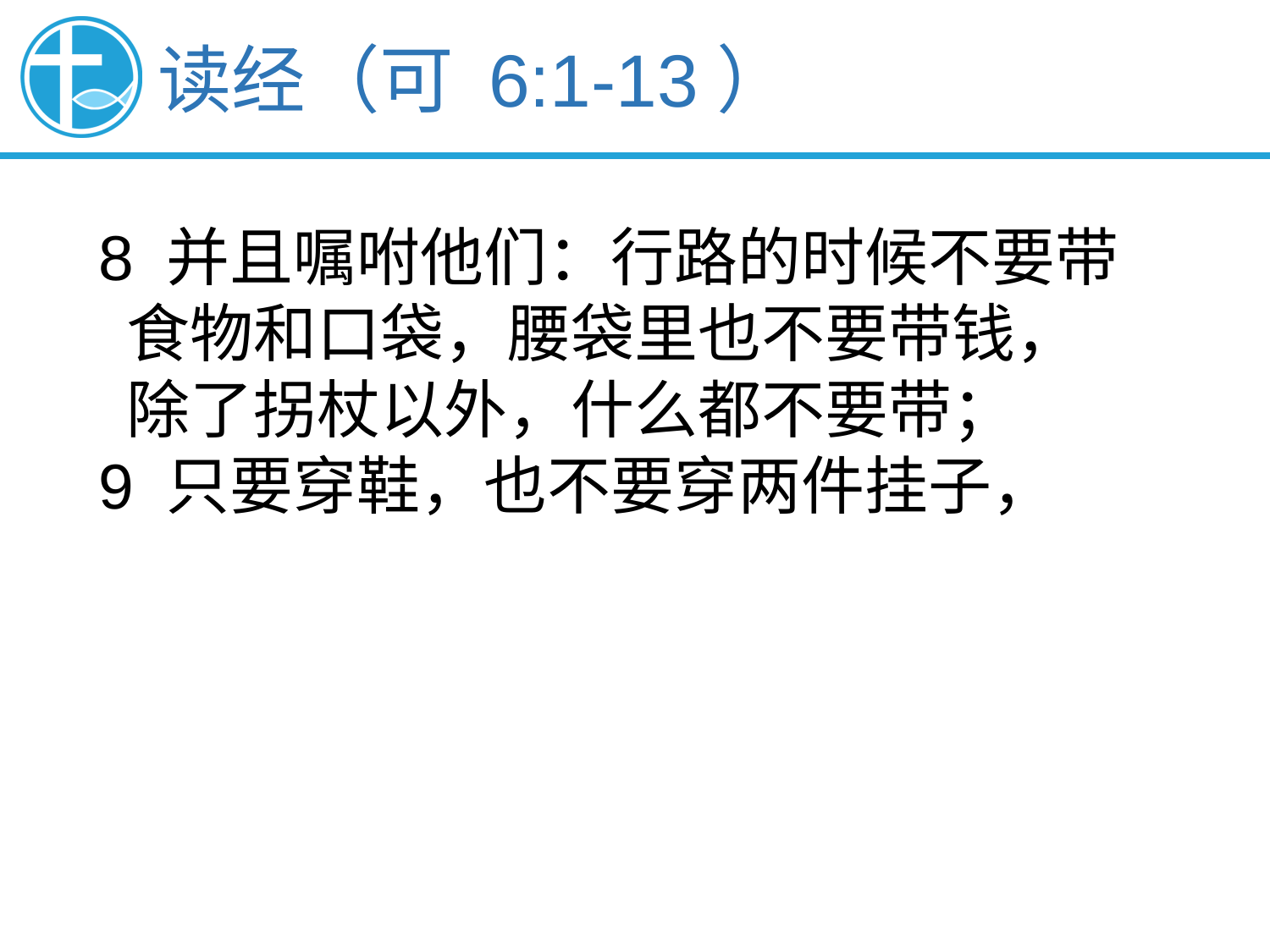

读经（可 6:1-13）

8 并且嘱咐他们：行路的时候不要带
  食物和口袋，腰袋里也不要带钱，
  除了拐杖以外，什么都不要带；
9 只要穿鞋，也不要穿两件挂子，